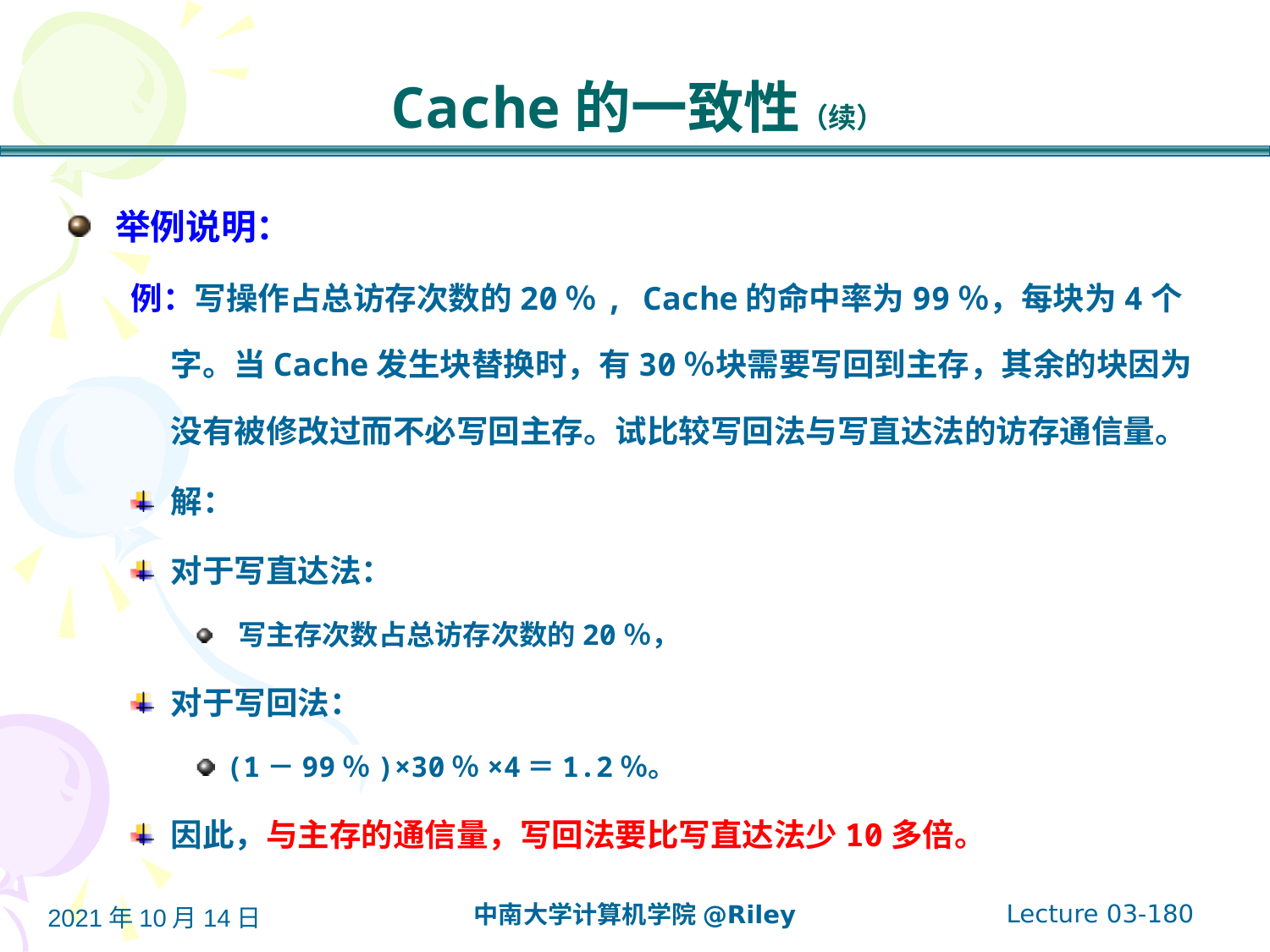

# Cache的一致性（续）
举例说明：
例：写操作占总访存次数的20％, Cache的命中率为99％，每块为4个字。当Cache发生块替换时，有30％块需要写回到主存，其余的块因为没有被修改过而不必写回主存。试比较写回法与写直达法的访存通信量。
解：
对于写直达法：
 写主存次数占总访存次数的20％，
对于写回法：
(1－99％)×30％×4＝1.2％。
因此，与主存的通信量，写回法要比写直达法少10多倍。
Lecture 03-180
中南大学计算机学院@Riley
2021年10月14日